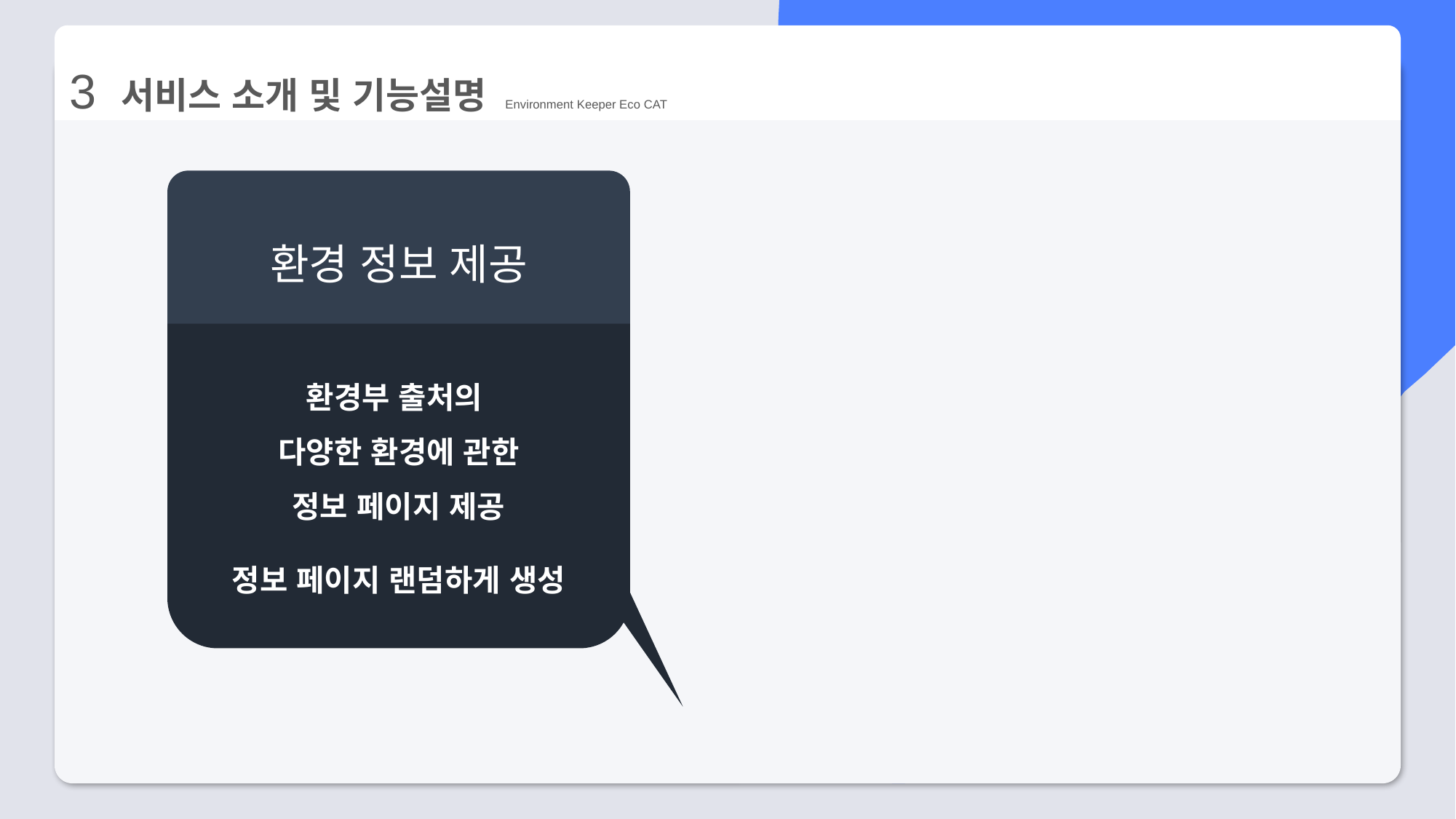

3 서비스 소개 및 기능설명 Environment Keeper Eco CAT

환경 정보 제공
환경부 출처의
다양한 환경에 관한
정보 페이지 제공

정보 페이지 랜덤하게 생성